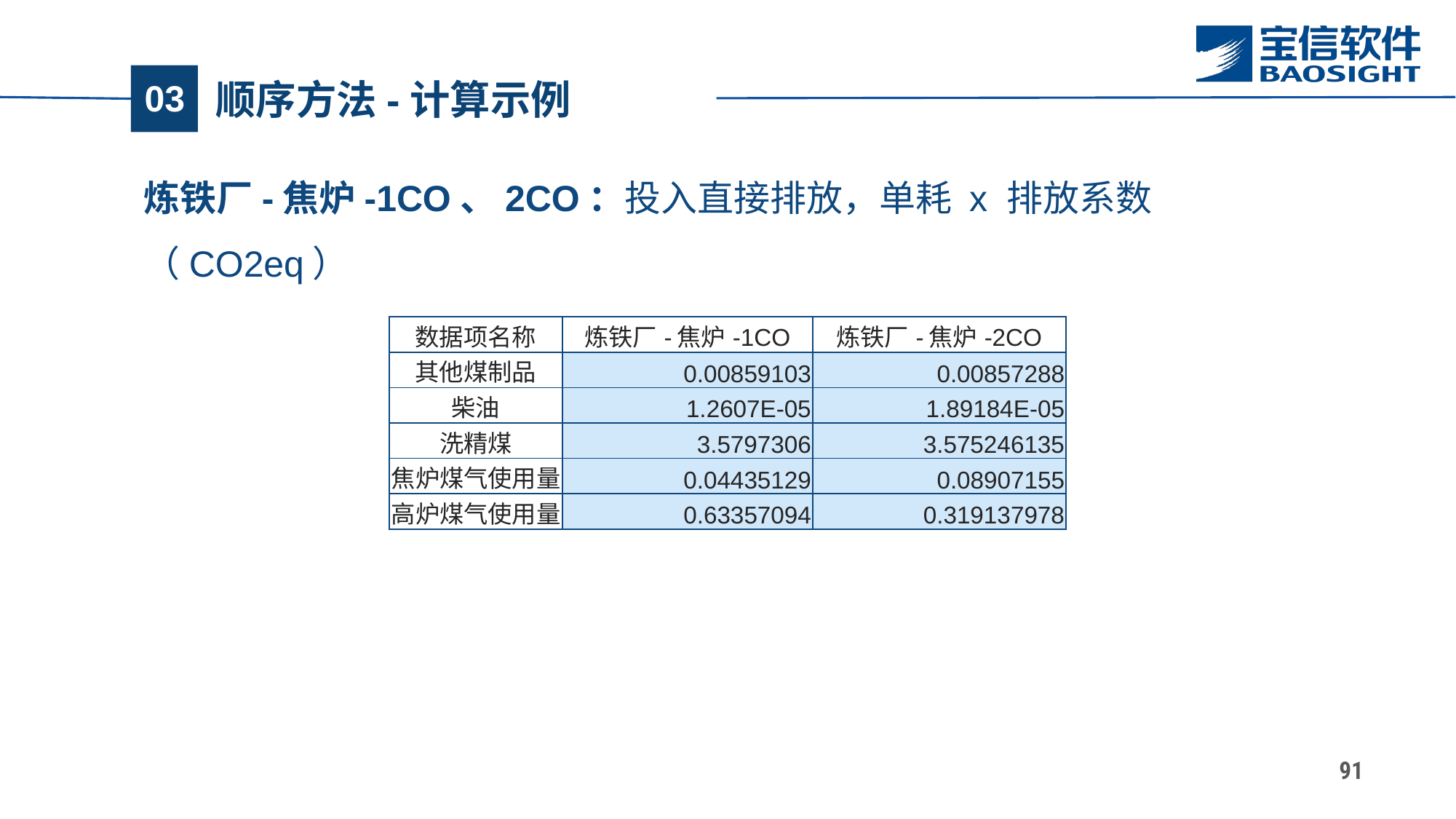

# 顺序方法-计算示例
03
炼铁厂-焦炉-1CO、2CO：投入直接排放，单耗 x 排放系数（CO2eq）
| 数据项名称 | 炼铁厂-焦炉-1CO | 炼铁厂-焦炉-2CO |
| --- | --- | --- |
| 其他煤制品 | 0.00859103 | 0.00857288 |
| 柴油 | 1.2607E-05 | 1.89184E-05 |
| 洗精煤 | 3.5797306 | 3.575246135 |
| 焦炉煤气使用量 | 0.04435129 | 0.08907155 |
| 高炉煤气使用量 | 0.63357094 | 0.319137978 |